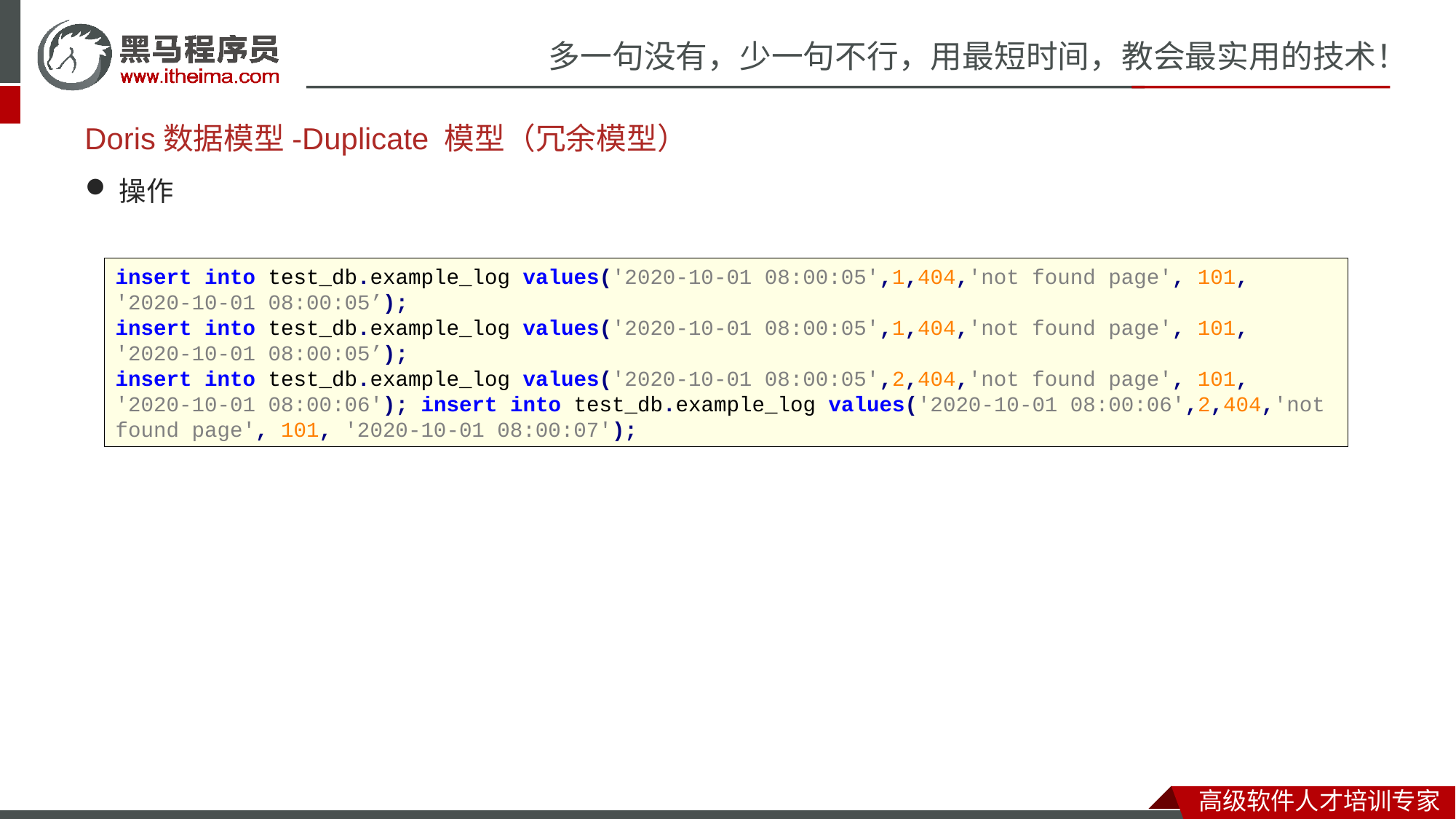

# Doris数据模型-Duplicate 模型（冗余模型）

操作
insert into test_db.example_log values('2020-10-01 08:00:05',1,404,'not found page', 101, '2020-10-01 08:00:05’);
insert into test_db.example_log values('2020-10-01 08:00:05',1,404,'not found page', 101, '2020-10-01 08:00:05’);
insert into test_db.example_log values('2020-10-01 08:00:05',2,404,'not found page', 101, '2020-10-01 08:00:06'); insert into test_db.example_log values('2020-10-01 08:00:06',2,404,'not found page', 101, '2020-10-01 08:00:07');